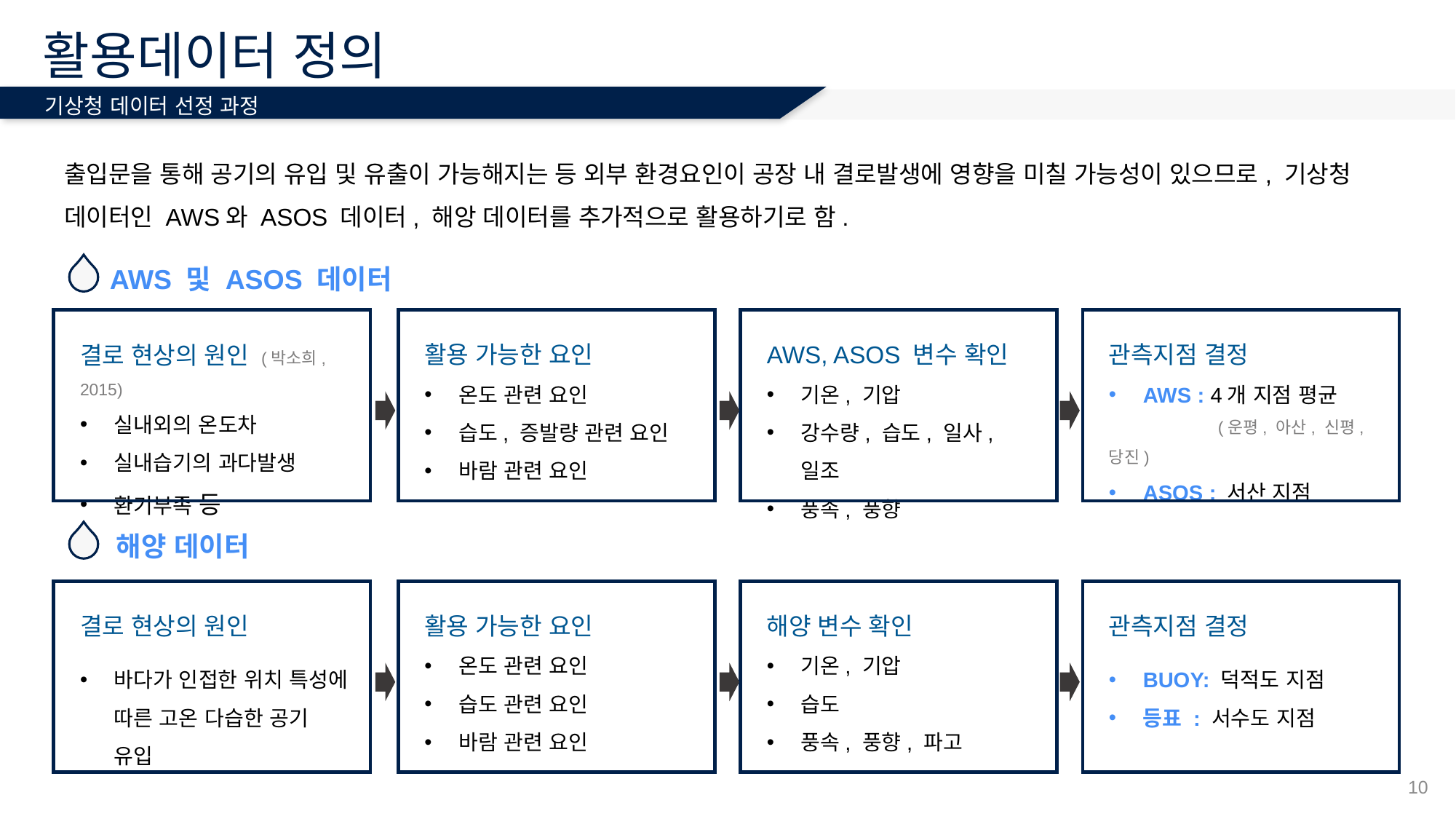

# 활용데이터 정의
기상청 데이터 선정 과정
출입문을 통해 공기의 유입 및 유출이 가능해지는 등 외부 환경요인이 공장 내 결로발생에 영향을 미칠 가능성이 있으므로, 기상청 데이터인 AWS와 ASOS 데이터, 해앙 데이터를 추가적으로 활용하기로 함.
  AWS 및 ASOS 데이터

결로 현상의 원인 (박소희, 2015)
실내외의 온도차
실내습기의 과다발생
환기부족 등

활용 가능한 요인
온도 관련 요인
습도, 증발량 관련 요인
바람 관련 요인
AWS, ASOS 변수 확인
기온, 기압
강수량, 습도, 일사, 일조
풍속, 풍향
관측지점 결정
AWS : 4개 지점 평균
	(운평, 아산, 신평, 당진)
ASOS : 서산 지점

  해양 데이터

결로 현상의 원인

바다가 인접한 위치 특성에 따른 고온 다습한 공기 유입

활용 가능한 요인
온도 관련 요인
습도 관련 요인
바람 관련 요인
해양 변수 확인
기온, 기압
습도
풍속, 풍향, 파고
관측지점 결정

BUOY: 덕적도 지점
등표 : 서수도 지점

10